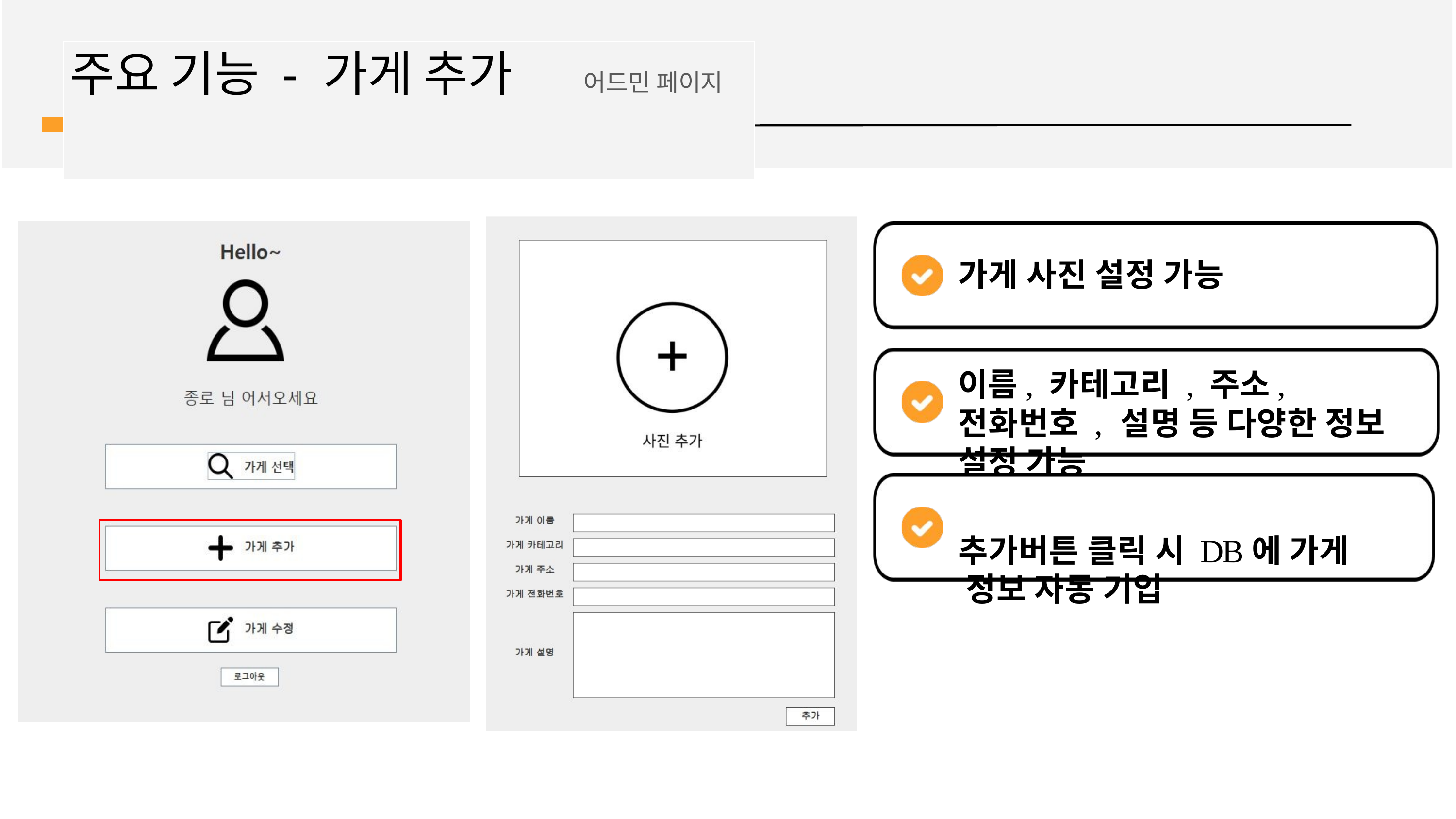

# 주요 기능 - 가게 추가	어드민 페이지

가게 사진 설정 가능

이름, 카테고리 , 주소, 전화번호 ,  설명 등 다양한 정보 설정 가능

추가버튼 클릭 시 DB에 가게  정보 자동 기입